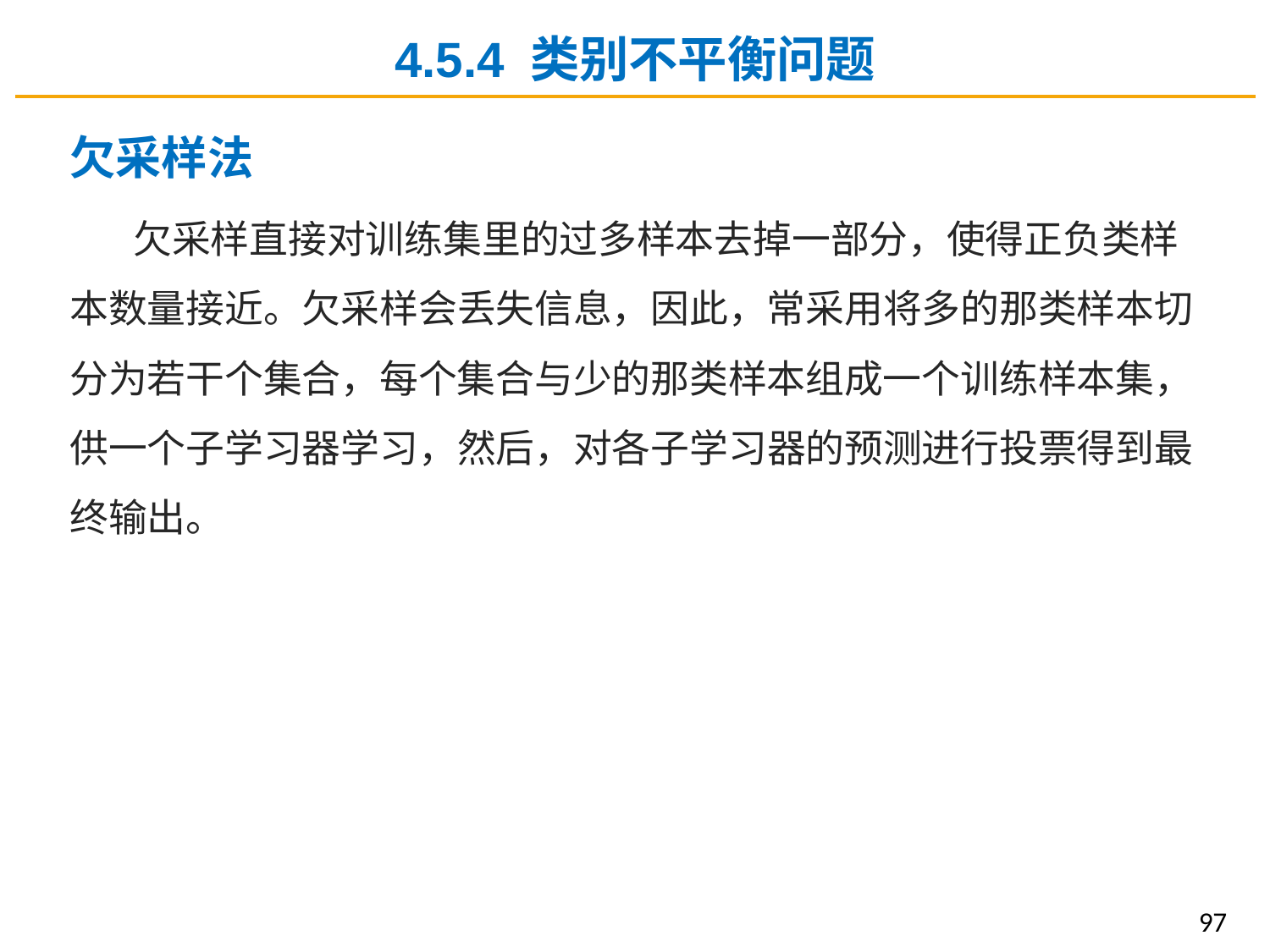

4.5.4 类别不平衡问题
欠采样法
欠采样直接对训练集里的过多样本去掉一部分，使得正负类样本数量接近。欠采样会丢失信息，因此，常采用将多的那类样本切分为若干个集合，每个集合与少的那类样本组成一个训练样本集，供一个子学习器学习，然后，对各子学习器的预测进行投票得到最终输出。
97